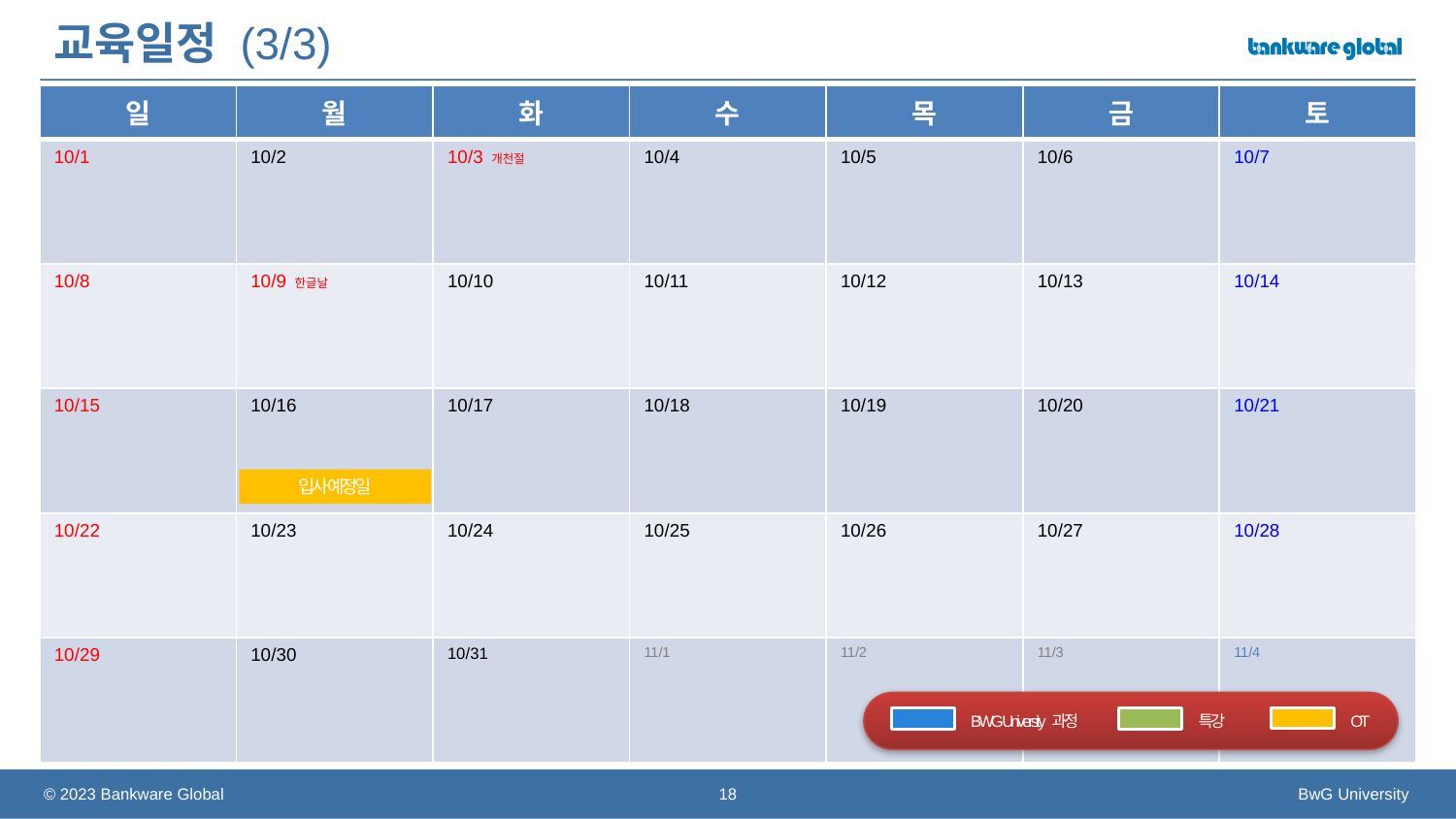

# 교육일정 (3/3)
| 일 | 월 | 화 | 수 | 목 | 금 | 토 |
| --- | --- | --- | --- | --- | --- | --- |
| 10/1 | 10/2 | 10/3 개천절 | 10/4 | 10/5 | 10/6 | 10/7 |
| 10/8 | 10/9 한글날 | 10/10 | 10/11 | 10/12 | 10/13 | 10/14 |
| 10/15 | 10/16 | 10/17 | 10/18 | 10/19 | 10/20 | 10/21 |
| 10/22 | 10/23 | 10/24 | 10/25 | 10/26 | 10/27 | 10/28 |
| 10/29 | 10/30 | 10/31 | 11/1 | 11/2 | 11/3 | 11/4 |
입사 예정일

BWG University 과정
특강
OT

18